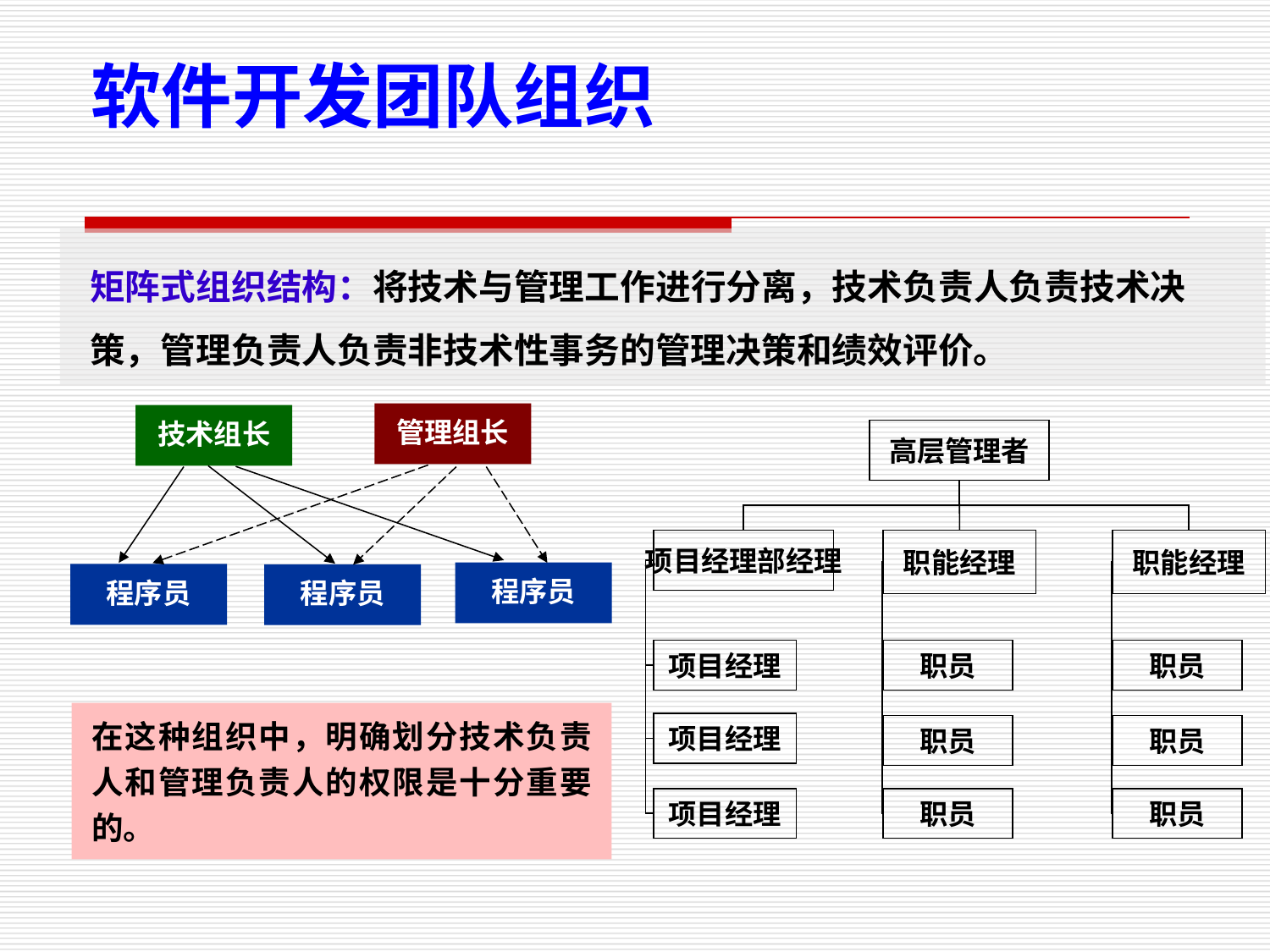

软件开发团队组织
矩阵式组织结构：将技术与管理工作进行分离，技术负责人负责技术决策，管理负责人负责非技术性事务的管理决策和绩效评价。
管理组长
技术组长

程序员
程序员
程序员
高层管理者
项目经理部经理
职能经理
职能经理
项目经理
职员
职员
项目经理
职员
职员
项目经理
职员
职员
在这种组织中，明确划分技术负责人和管理负责人的权限是十分重要的。